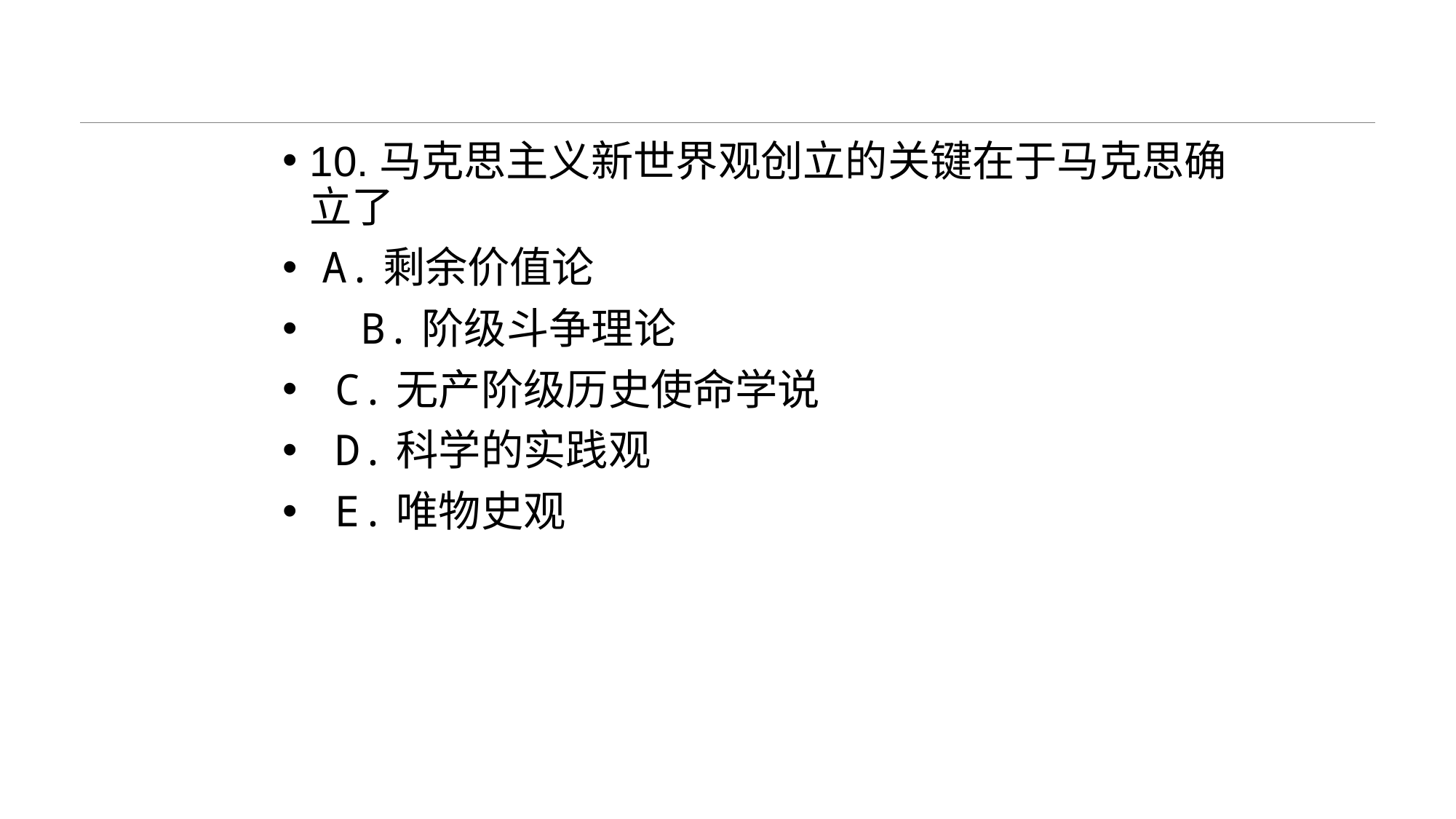

#
10.马克思主义新世界观创立的关键在于马克思确立了
 A.剩余价值论
  B.阶级斗争理论
 C.无产阶级历史使命学说
 D.科学的实践观
 E.唯物史观